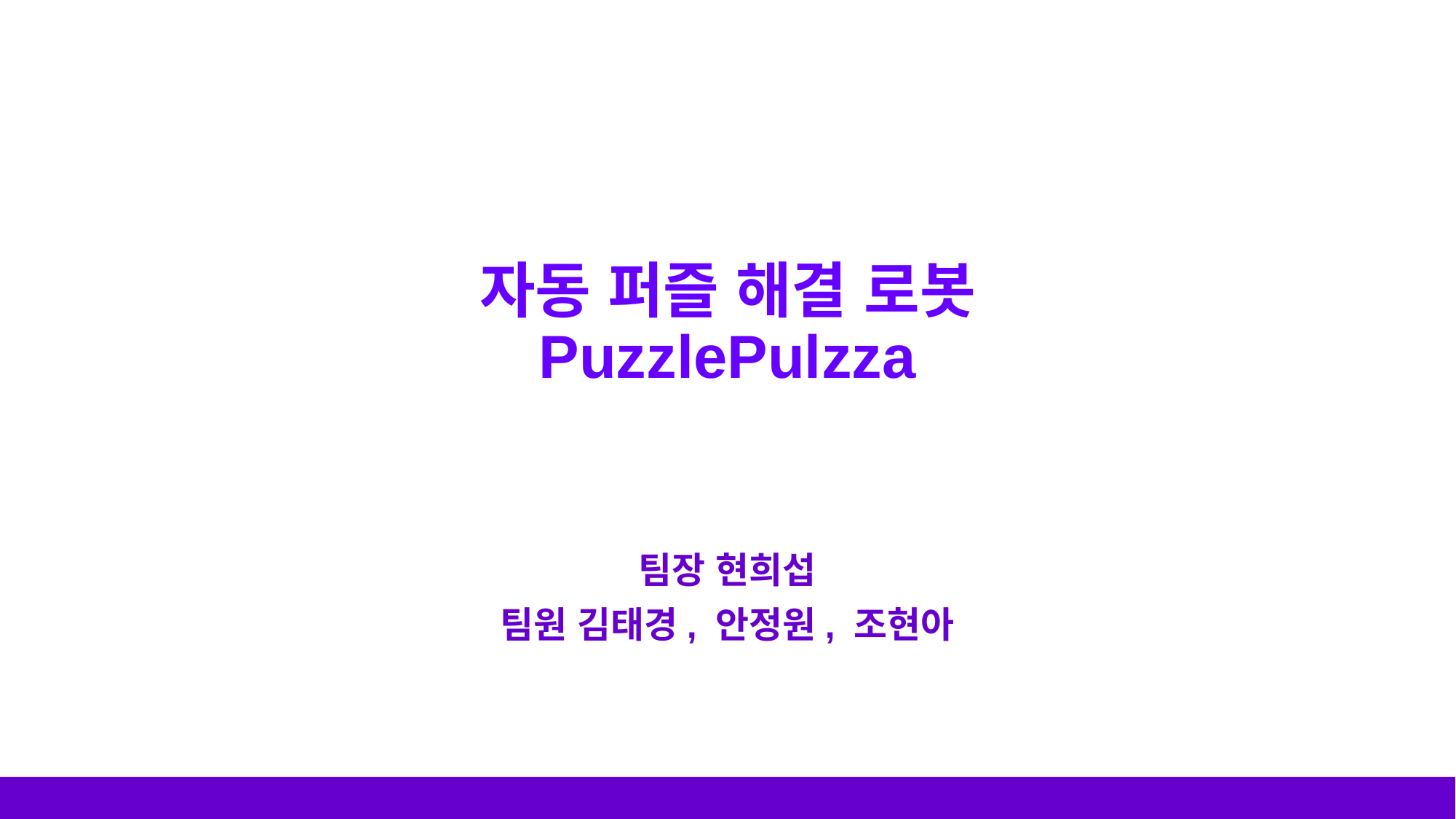

# 자동 퍼즐 해결 로봇 PuzzlePulzza
팀장 현희섭
팀원 김태경, 안정원, 조현아